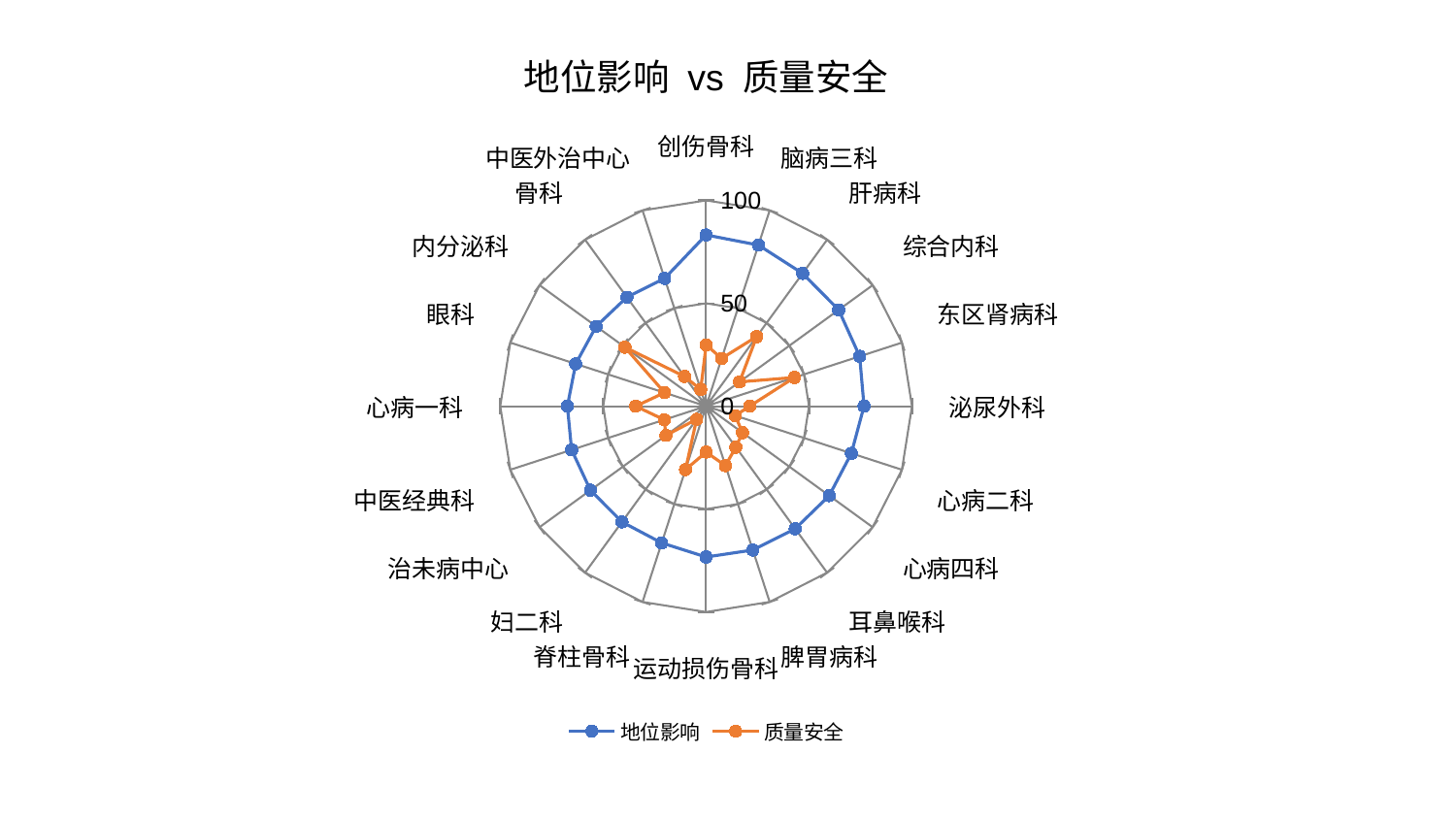

### Chart: 地位影响 vs 质量安全

| Category | 地位影响 | 质量安全 |
|---|---|---|
| 创伤骨科 | 83.21189990580868 | 29.738141333344316 |
| 脑病三科 | 82.30289378865035 | 24.44063784671669 |
| 肝病科 | 79.74504373065048 | 41.788952491124725 |
| 综合内科 | 79.6035475756267 | 20.10182589389822 |
| 东区肾病科 | 78.42923977099908 | 45.140386438060304 |
| 泌尿外科 | 76.70873309524377 | 21.16258636364733 |
| 心病二科 | 74.20422487763614 | 14.888242446024572 |
| 心病四科 | 73.93945752245568 | 21.877212970282454 |
| 耳鼻喉科 | 73.61917967211107 | 24.628377500153825 |
| 脾胃病科 | 73.48620757360807 | 30.371393576466595 |
| 运动损伤骨科 | 73.27462354651638 | 22.3411008192837 |
| 脊柱骨科 | 69.85749512689549 | 32.3836564768763 |
| 妇二科 | 69.52896617677325 | 7.886515406833908 |
| 治未病中心 | 69.4596934366743 | 24.139817974290377 |
| 中医经典科 | 68.680169804141 | 21.37184165543753 |
| 心病一科 | 67.37608292896364 | 34.204781822665765 |
| 眼科 | 66.59927234486295 | 21.23254208770277 |
| 内分泌科 | 66.01889464093341 | 48.761950582508106 |
| 骨科 | 65.47691933310065 | 17.869768000080043 |
| 中医外治中心 | 65.27776211080493 | 8.510607026681825 |
94